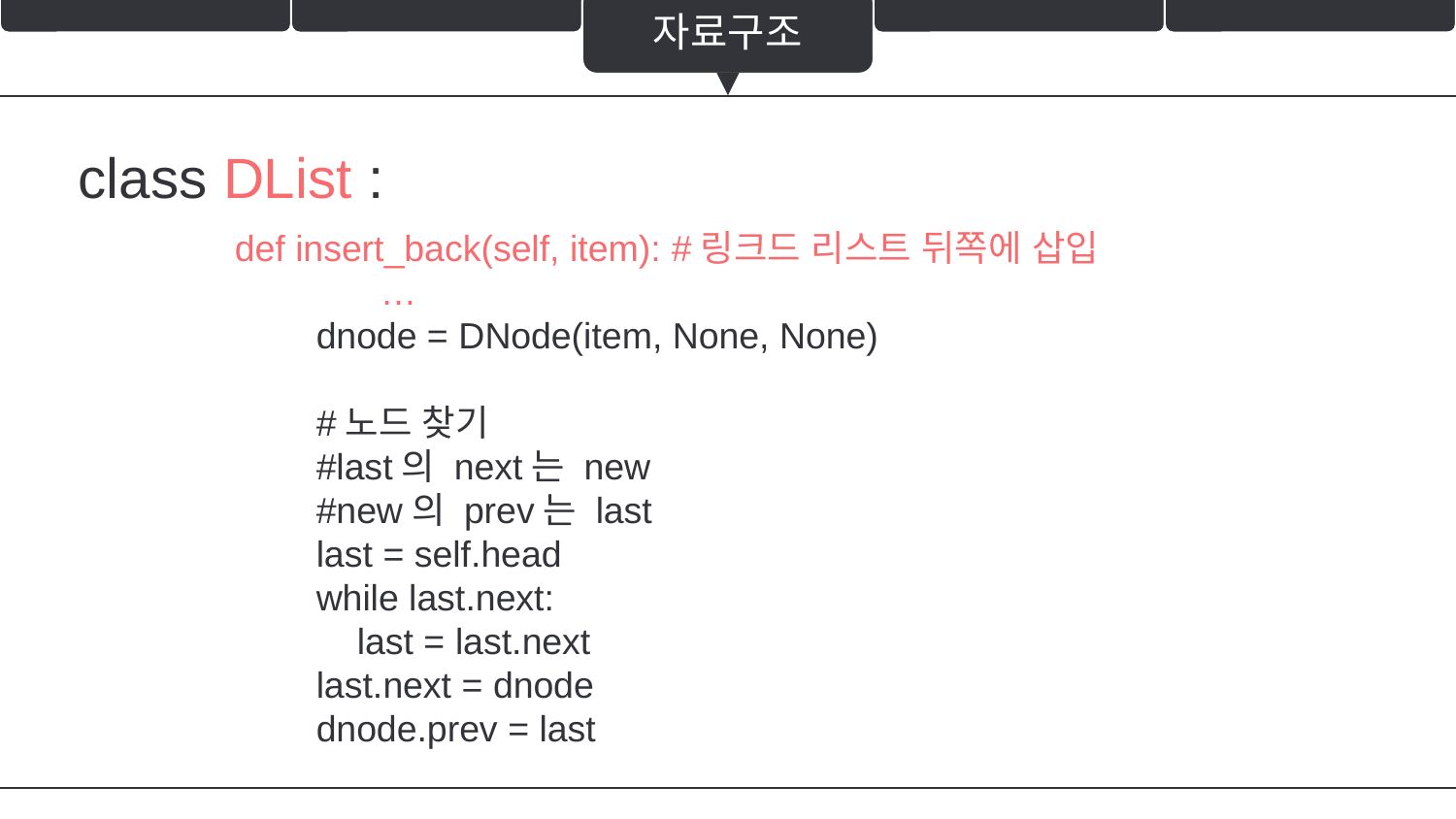

자료구조
class DList :
def insert_back(self, item): 	#링크드 리스트 뒤쪽에 삽입
	…
        dnode = DNode(item, None, None)

        #노드 찾기
        #last의 next는 new
        #new의 prev는 last
        last = self.head
        while last.next:
            last = last.next
        last.next = dnode
        dnode.prev = last